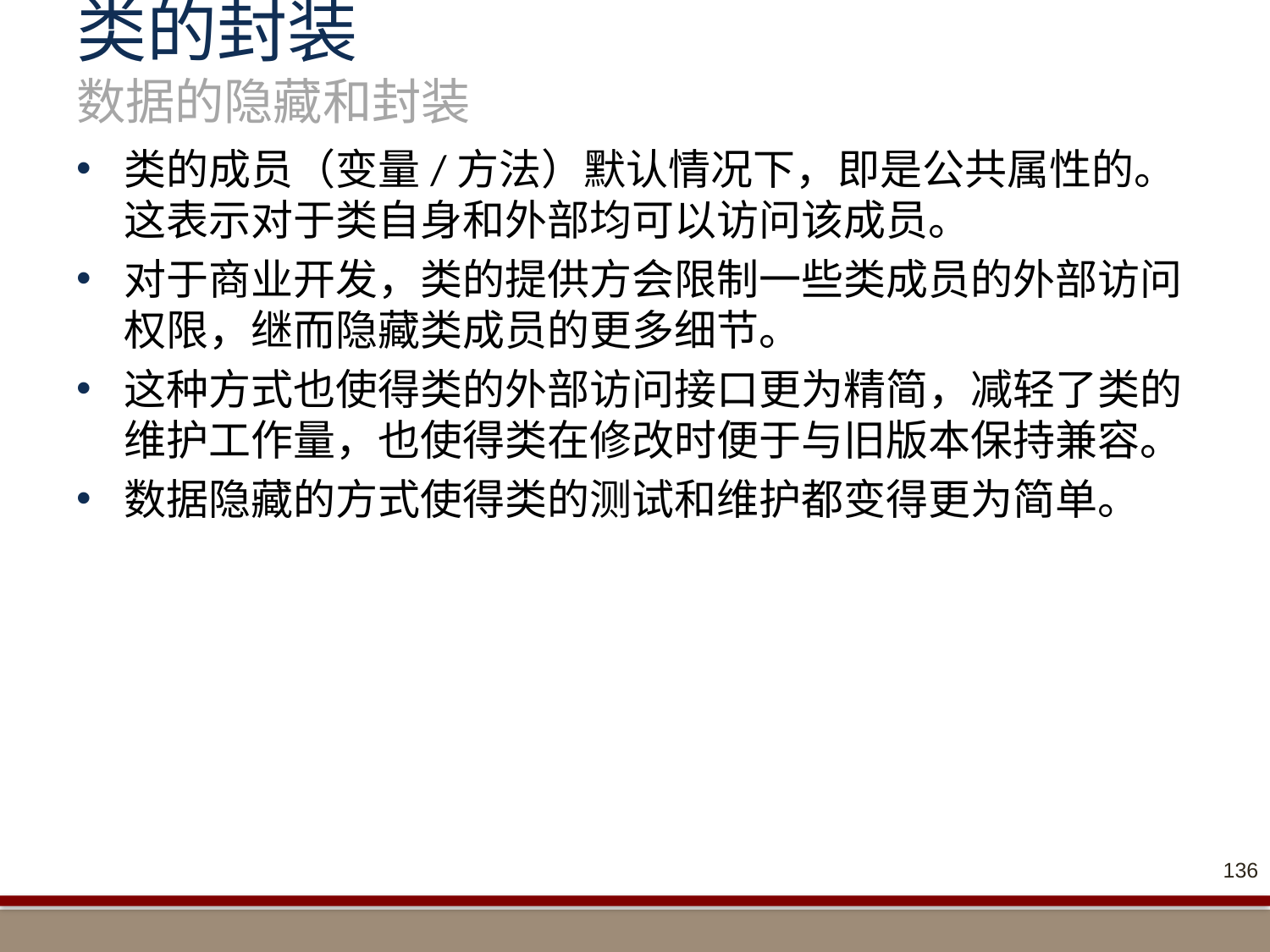

# 类的封装 数据的隐藏和封装
类的成员（变量/方法）默认情况下，即是公共属性的。这表示对于类自身和外部均可以访问该成员。
对于商业开发，类的提供方会限制一些类成员的外部访问权限，继而隐藏类成员的更多细节。
这种方式也使得类的外部访问接口更为精简，减轻了类的维护工作量，也使得类在修改时便于与旧版本保持兼容。
数据隐藏的方式使得类的测试和维护都变得更为简单。
136